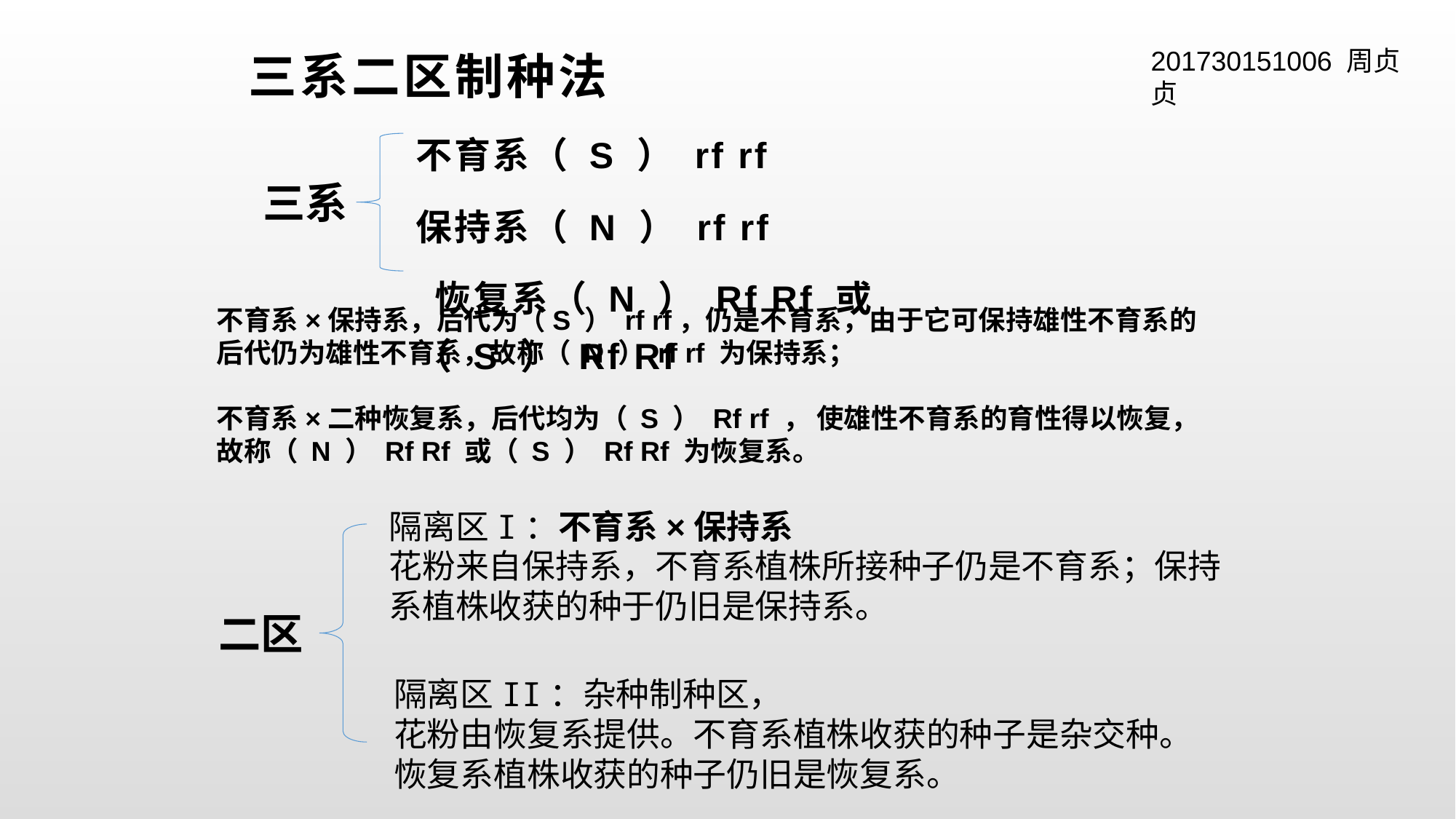

# 三系二区制种法
201730151006 周贞贞
不育系（ S ） rf rf
保持系（ N ） rf rf
 恢复系（ N ） Rf Rf 或（ S ） Rf Rf

三系
不育系×保持系，后代为（S ） rf rf，仍是不育系，由于它可保持雄性不育系的后代仍为雄性不育系，故称（ N ） rf rf 为保持系；

不育系×二种恢复系，后代均为（ S ） Rf rf ， 使雄性不育系的育性得以恢复，故称（ N ） Rf Rf 或（ S ） Rf Rf 为恢复系。
隔离区I：不育系×保持系
花粉来自保持系，不育系植株所接种子仍是不育系；保持系植株收获的种于仍旧是保持系。

二区
隔离区II：杂种制种区，
花粉由恢复系提供。不育系植株收获的种子是杂交种。恢复系植株收获的种子仍旧是恢复系。